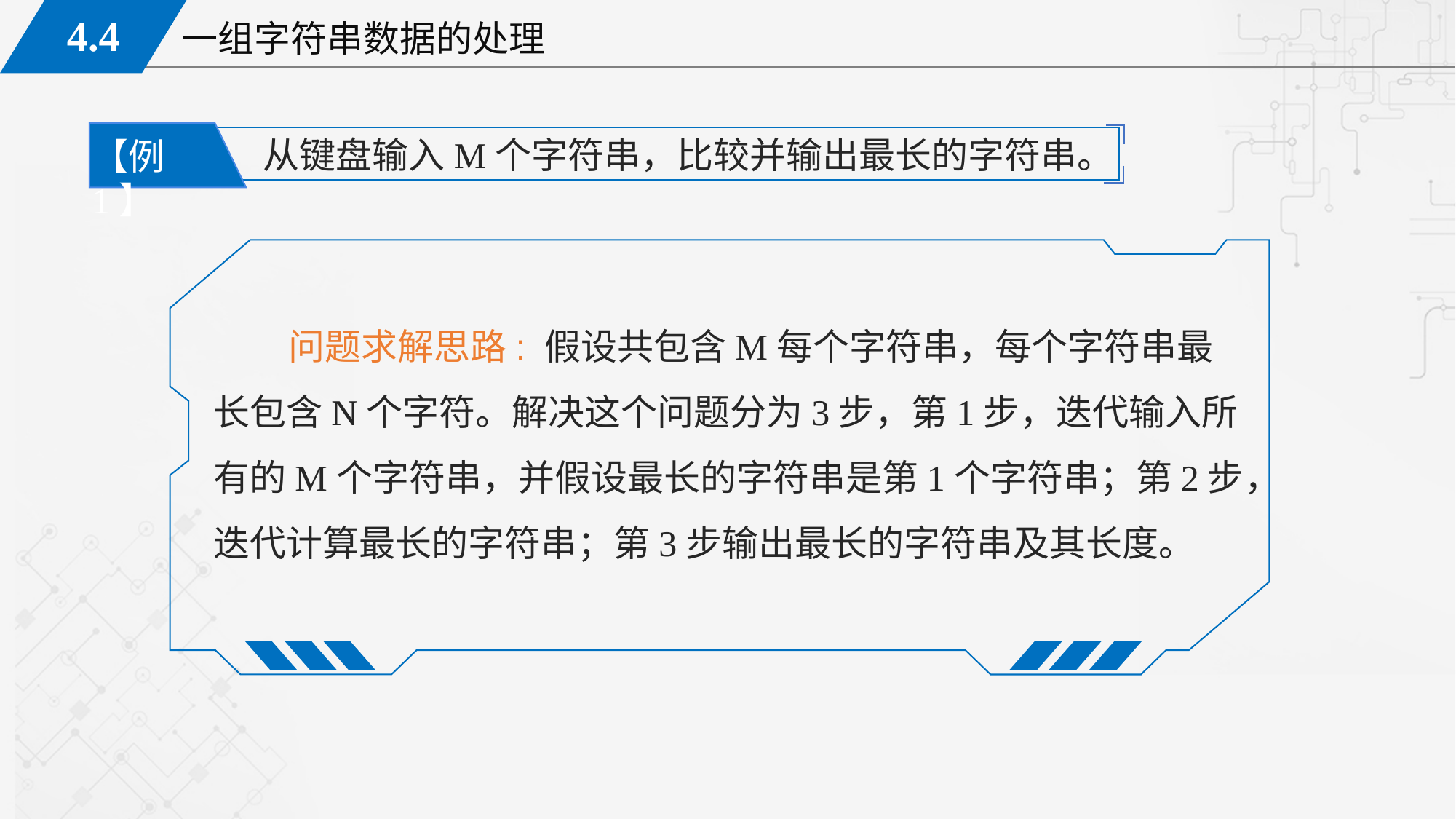

从键盘输入M个字符串，比较并输出最长的字符串。

【例1】

问题求解思路: 假设共包含M每个字符串，每个字符串最长包含N个字符。解决这个问题分为3步，第1步，迭代输入所有的M个字符串，并假设最长的字符串是第1个字符串；第2步，迭代计算最长的字符串；第3步输出最长的字符串及其长度。